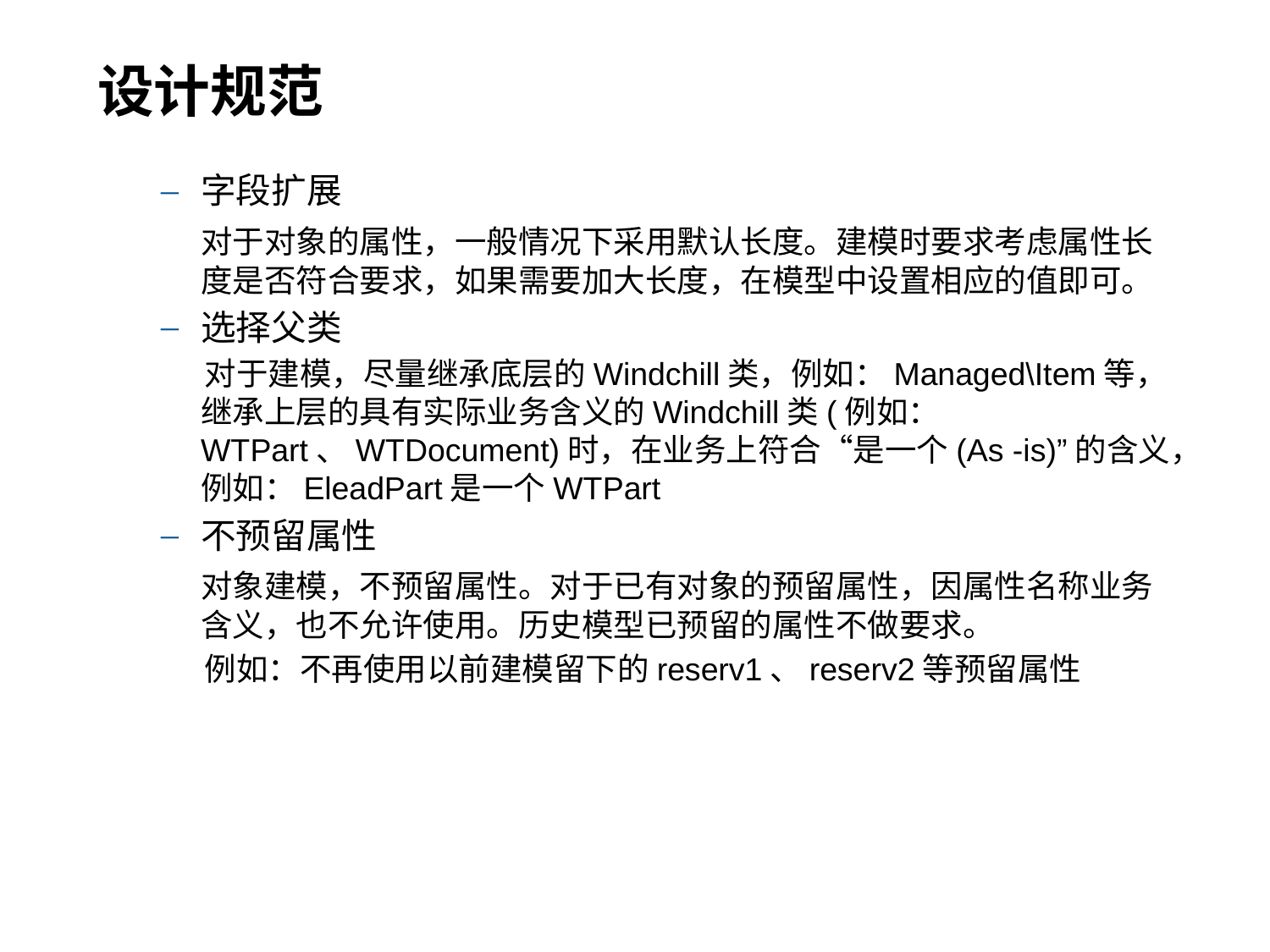

# 设计规范
字段扩展
    对于对象的属性，一般情况下采用默认长度。建模时要求考虑属性长度是否符合要求，如果需要加大长度，在模型中设置相应的值即可。
选择父类
     对于建模，尽量继承底层的Windchill类，例如：Managed\Item等，继承上层的具有实际业务含义的Windchill类(例如：WTPart、WTDocument)时，在业务上符合“是一个(As -is)”的含义，例如：EleadPart是一个WTPart
不预留属性
    对象建模，不预留属性。对于已有对象的预留属性，因属性名称业务含义，也不允许使用。历史模型已预留的属性不做要求。
     例如：不再使用以前建模留下的reserv1、reserv2等预留属性